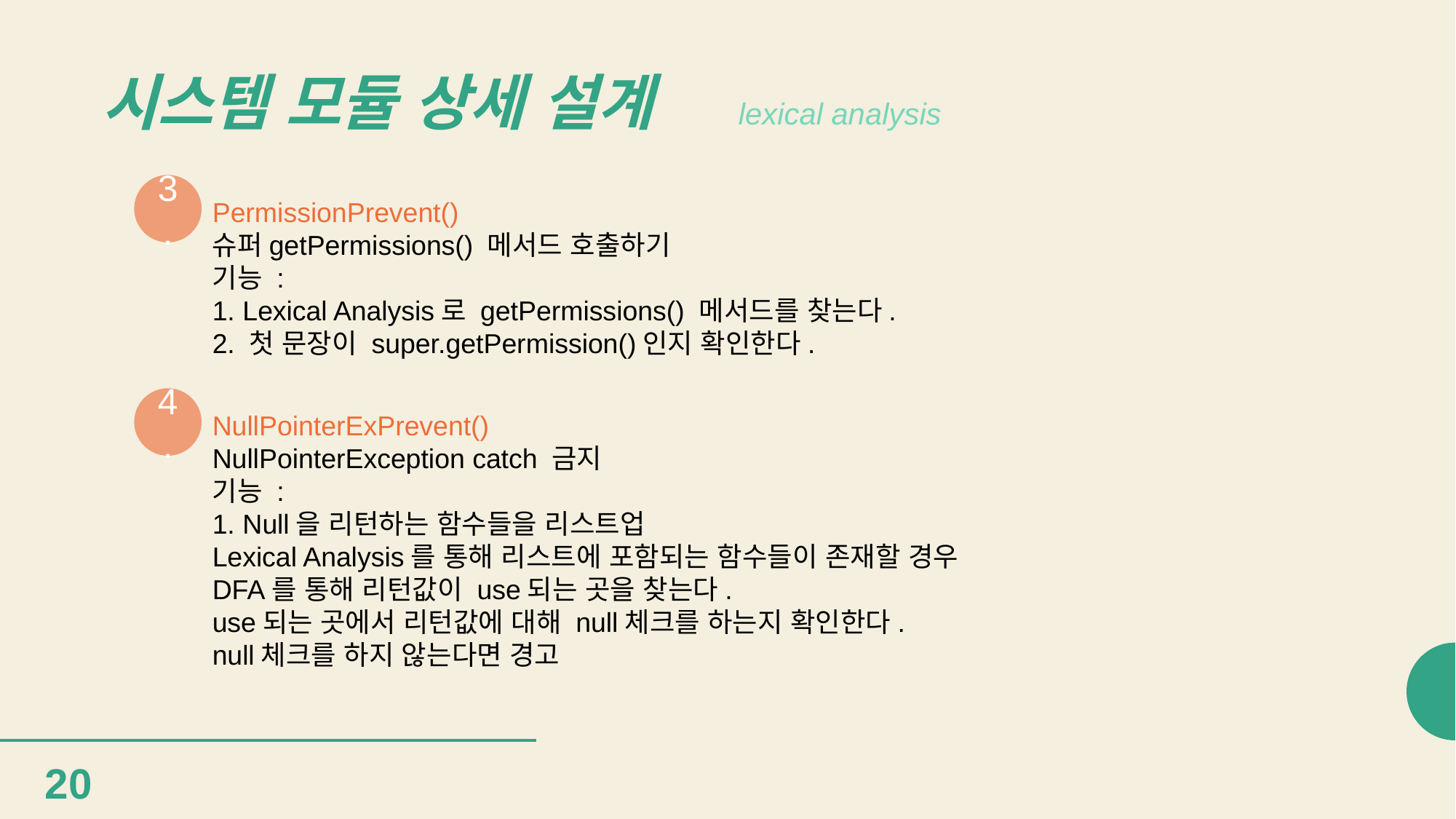

# 시스템 모듈 상세 설계
lexical analysis
3.
PermissionPrevent()
슈퍼getPermissions() 메서드 호출하기
기능 :
1. Lexical Analysis로 getPermissions() 메서드를 찾는다.
2. 첫 문장이 super.getPermission()인지 확인한다.
4.
NullPointerExPrevent()
NullPointerException catch 금지
기능 :
1. Null을 리턴하는 함수들을 리스트업
Lexical Analysis를 통해 리스트에 포함되는 함수들이 존재할 경우
DFA를 통해 리턴값이 use되는 곳을 찾는다.
use되는 곳에서 리턴값에 대해 null체크를 하는지 확인한다.
null체크를 하지 않는다면 경고
20